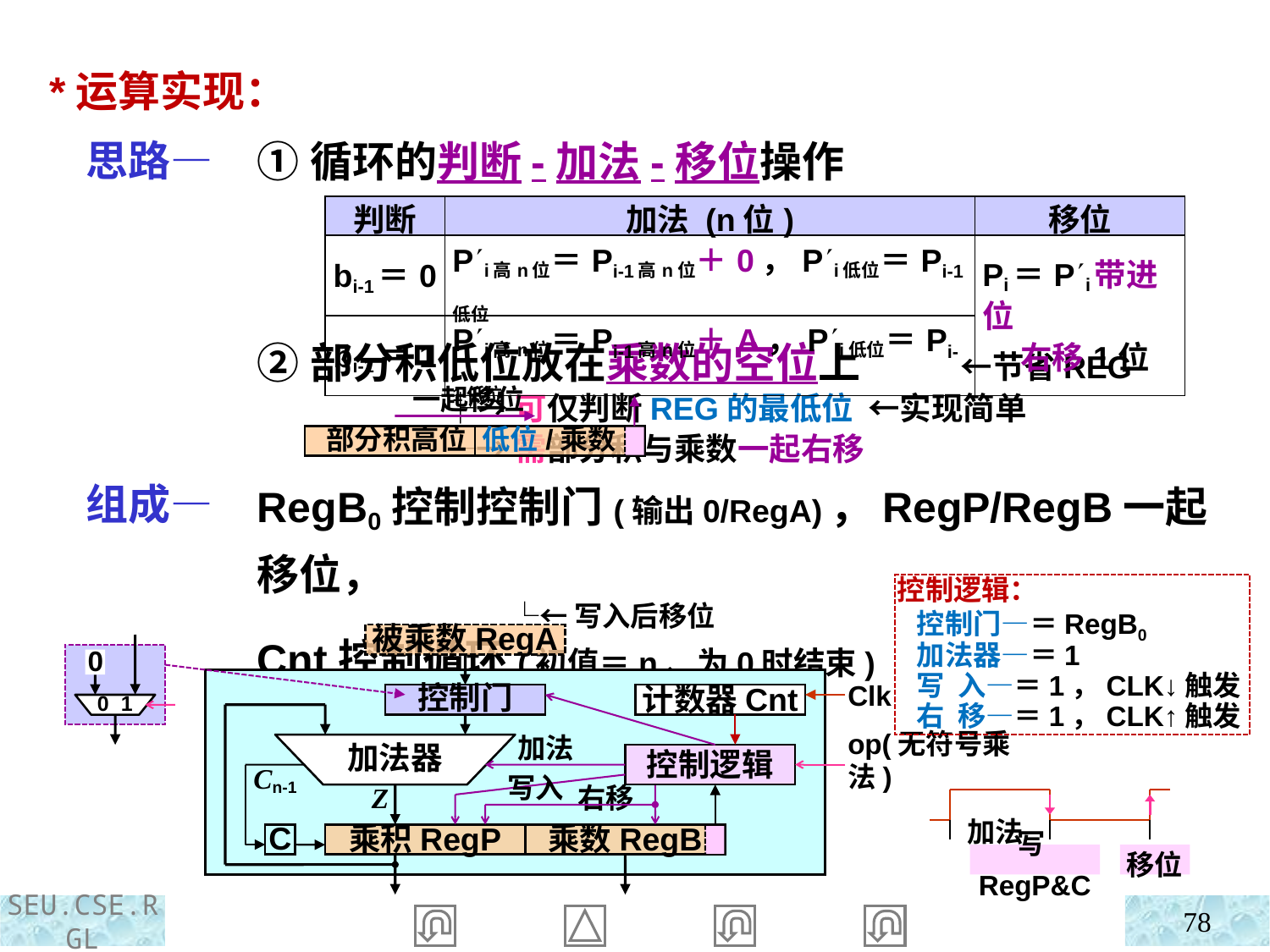

*运算实现：
    思路—

    组成—
①循环的判断-加法-移位操作

②部分积低位放在乘数的空位上           ←节省REG
                          ├→可仅判断REG的最低位  ←实现简单
                          └→需部分积与乘数一起右移
RegB0控制控制门(输出0/RegA)，RegP/RegB一起移位，
                                        └←写入后移位
Cnt控制循环(初值＝n、为0时结束)
| 判断 | 加法 (n位) | 移位 |
| --- | --- | --- |
| bi-1＝0 | P′i高n位＝Pi-1高n位＋0，P′i低位＝Pi-1低位 | Pi＝P′i带进位 右移1位 |
| bi-1＝1 | P′i高n位＝Pi-1高n位＋A，P′i低位＝Pi-1低位 |  |
一起移位

部分积高位
低位/乘数

控制逻辑：
  控制门—＝RegB0
  加法器—＝1
  写  入—＝1，CLK↓触发
  右  移—＝1，CLK↑触发
被乘数RegA

Clk
控制门
计数器Cnt

加法器
加法
控制逻辑
op(无符号乘法)
Cn-1

写入

右移

Z

C
乘积RegP
乘数RegB

0

0  1

加法
写RegP&C
移位
78